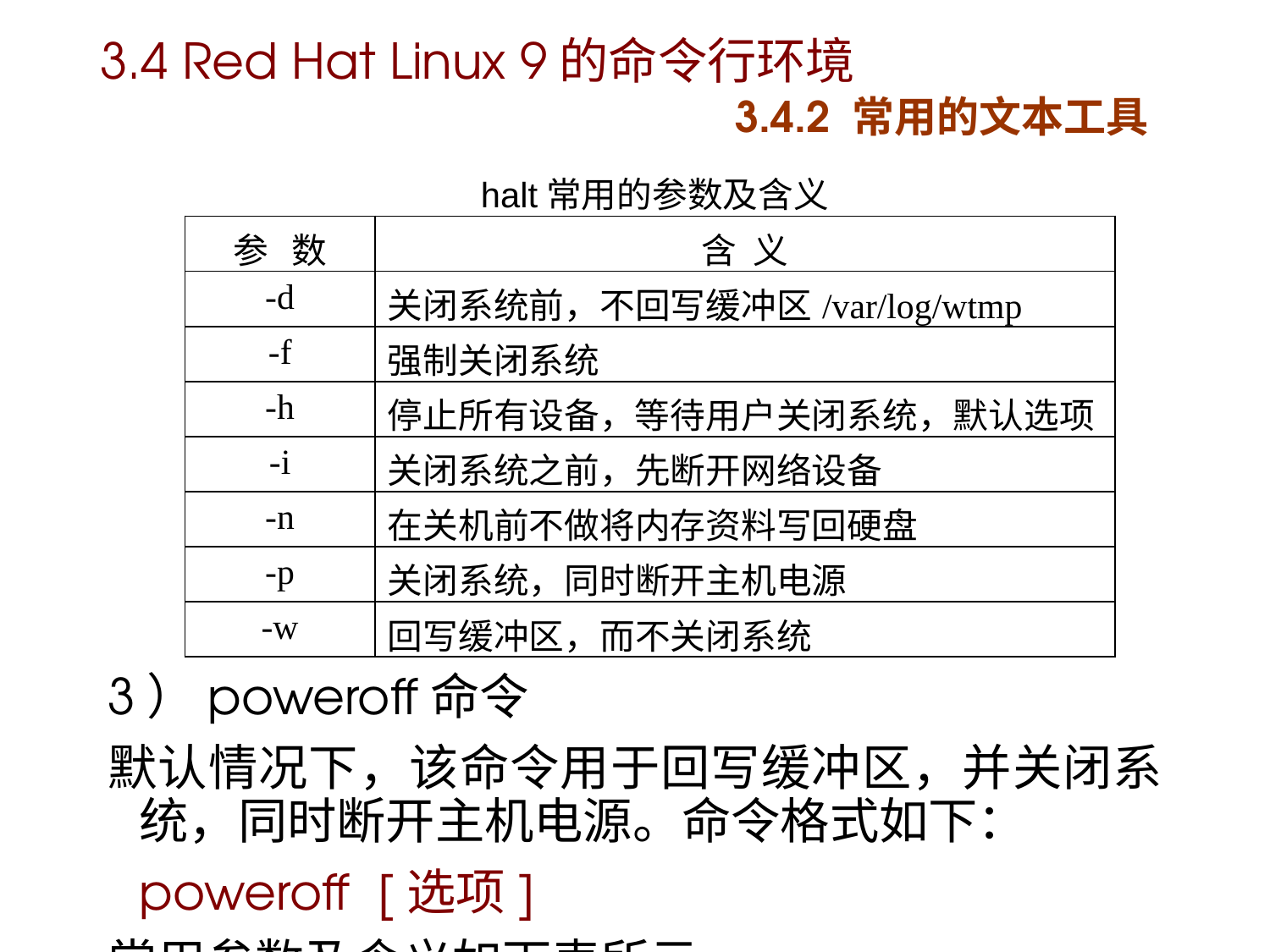

# 3.4 Red Hat Linux 9的命令行环境 3.4.2 常用的文本工具
 halt常用的参数及含义
| 参 数 | 含 义 |
| --- | --- |
| -d | 关闭系统前，不回写缓冲区/var/log/wtmp |
| -f | 强制关闭系统 |
| -h | 停止所有设备，等待用户关闭系统，默认选项 |
| -i | 关闭系统之前，先断开网络设备 |
| -n | 在关机前不做将内存资料写回硬盘 |
| -p | 关闭系统，同时断开主机电源 |
| -w | 回写缓冲区，而不关闭系统 |
3）poweroff命令
默认情况下，该命令用于回写缓冲区，并关闭系统，同时断开主机电源。命令格式如下：
	poweroff  [选项]
常用参数及含义如下表所示。